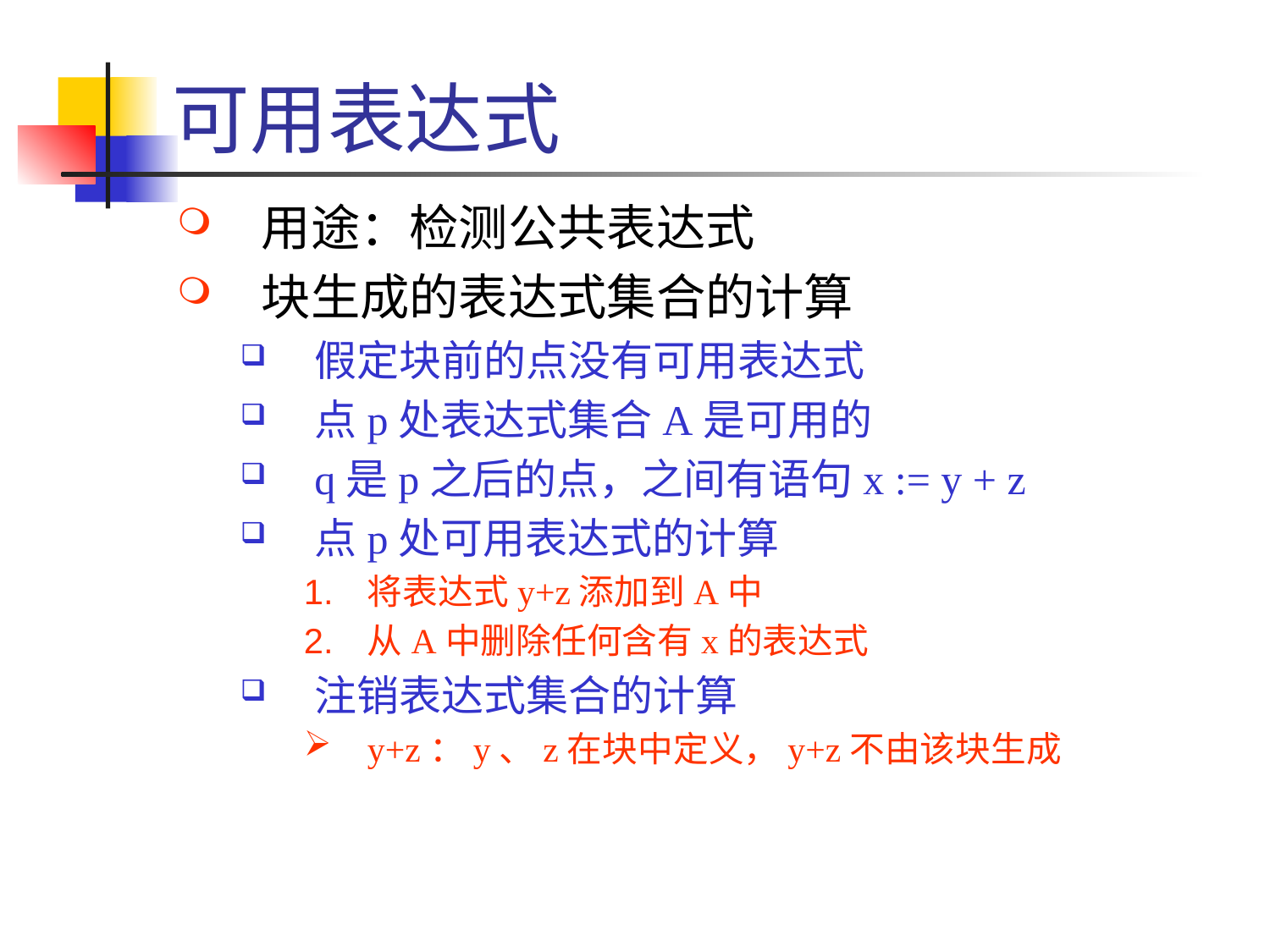

# 可用表达式
用途：检测公共表达式
块生成的表达式集合的计算
假定块前的点没有可用表达式
点p处表达式集合A是可用的
q是p之后的点，之间有语句x := y + z
点p处可用表达式的计算
将表达式y+z添加到A中
从A中删除任何含有x的表达式
注销表达式集合的计算
y+z：y、z在块中定义，y+z不由该块生成